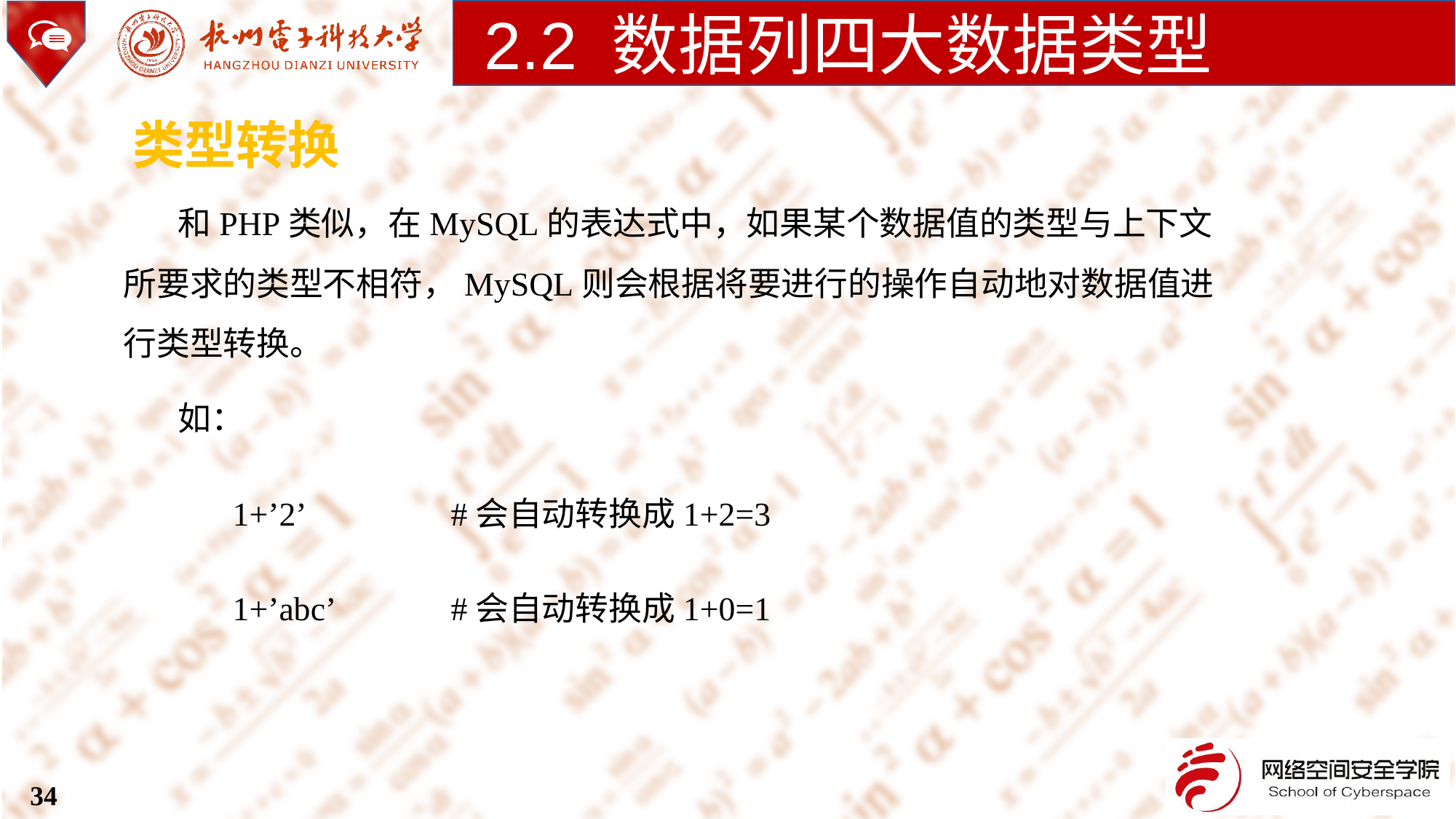

2.2 数据列四大数据类型
类型转换
和PHP类似，在MySQL的表达式中，如果某个数据值的类型与上下文所要求的类型不相符，MySQL则会根据将要进行的操作自动地对数据值进行类型转换。
如：
	1+’2’ 		#会自动转换成1+2=3
	1+’abc’ 	#会自动转换成1+0=1
34